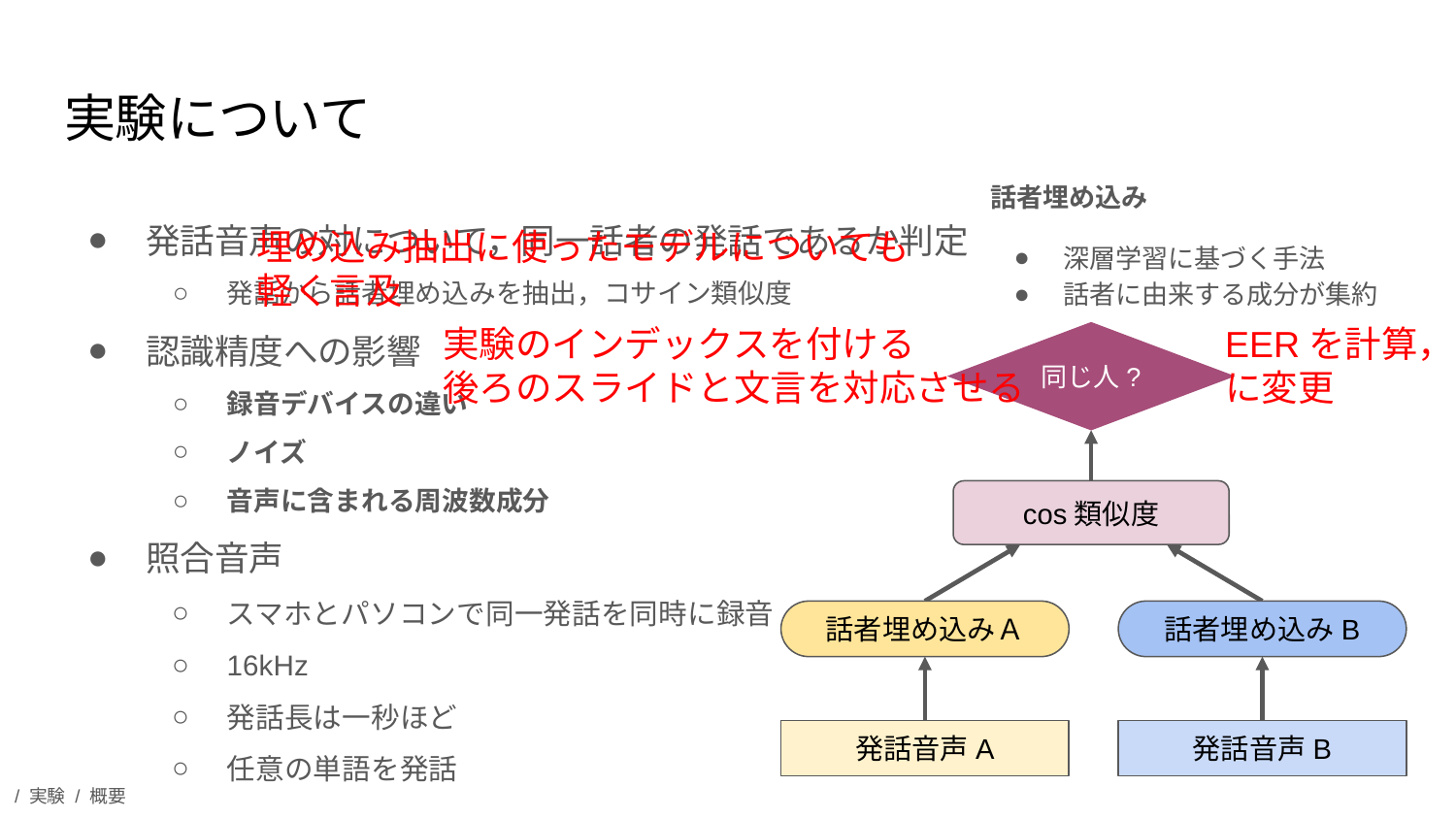

# 実験について
話者埋め込み
深層学習に基づく手法
話者に由来する成分が集約
発話音声の対について，同一話者の発話であるか判定
発話から話者埋め込みを抽出，コサイン類似度
認識精度への影響
録音デバイスの違い
ノイズ
音声に含まれる周波数成分
照合音声
スマホとパソコンで同一発話を同時に録音
16kHz
発話長は一秒ほど
任意の単語を発話

埋め込み抽出に使ったモデルについても軽く言及
実験のインデックスを付ける
後ろのスライドと文言を対応させる
EERを計算，に変更
同じ人?
cos類似度
話者埋め込みＡ
話者埋め込みB
発話音声A
発話音声B
/ 実験 / 概要